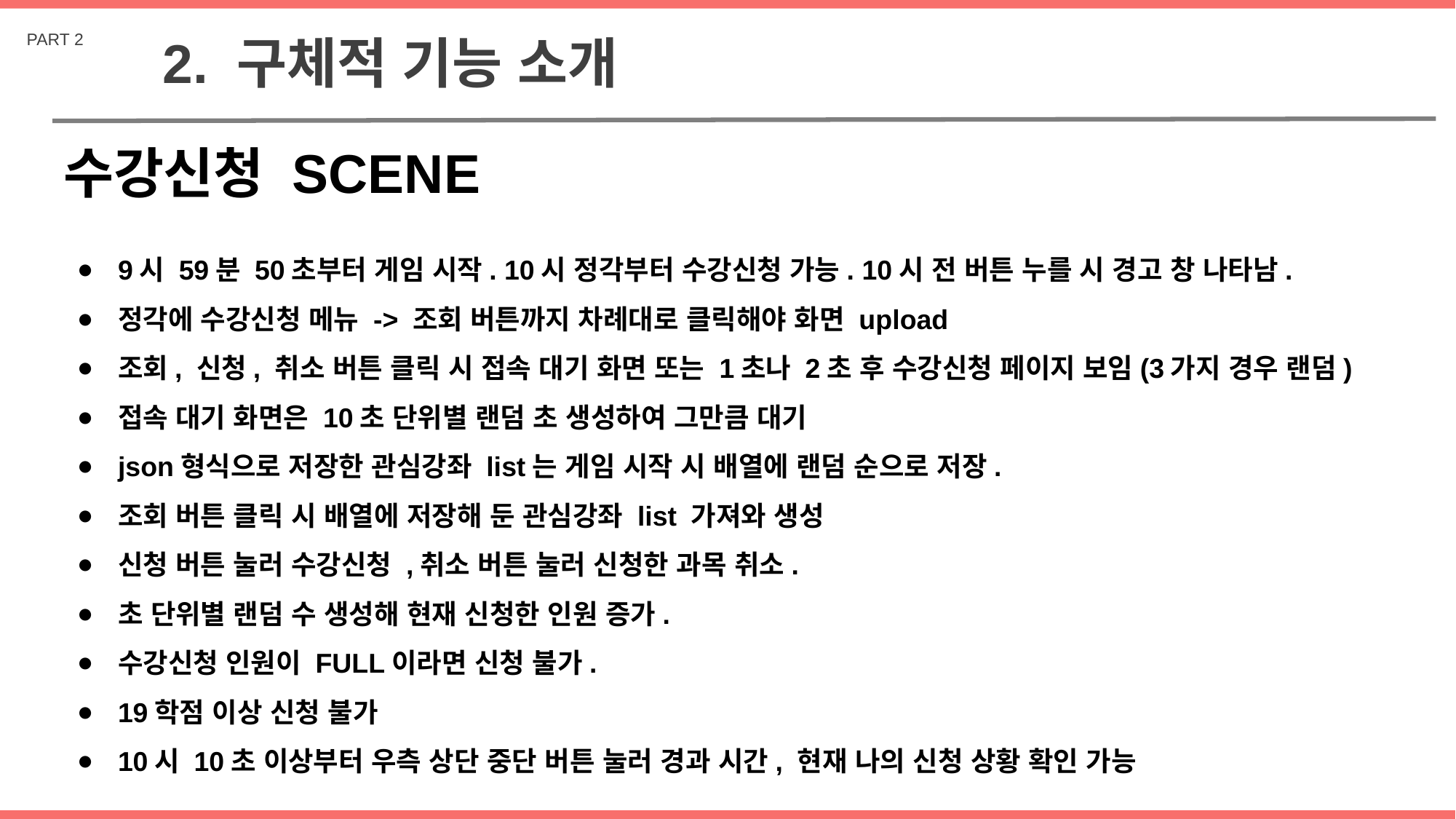

PART 2
2. 구체적 기능 소개
수강신청 SCENE
9시 59분 50초부터 게임 시작. 10시 정각부터 수강신청 가능. 10시 전 버튼 누를 시 경고 창 나타남.
정각에 수강신청 메뉴 -> 조회 버튼까지 차례대로 클릭해야 화면 upload
조회, 신청, 취소 버튼 클릭 시 접속 대기 화면 또는 1초나 2초 후 수강신청 페이지 보임(3가지 경우 랜덤)
접속 대기 화면은 10초 단위별 랜덤 초 생성하여 그만큼 대기
json형식으로 저장한 관심강좌 list는 게임 시작 시 배열에 랜덤 순으로 저장.
조회 버튼 클릭 시 배열에 저장해 둔 관심강좌 list 가져와 생성
신청 버튼 눌러 수강신청 ,취소 버튼 눌러 신청한 과목 취소.
초 단위별 랜덤 수 생성해 현재 신청한 인원 증가.
수강신청 인원이 FULL이라면 신청 불가.
19학점 이상 신청 불가
10시 10초 이상부터 우측 상단 중단 버튼 눌러 경과 시간, 현재 나의 신청 상황 확인 가능